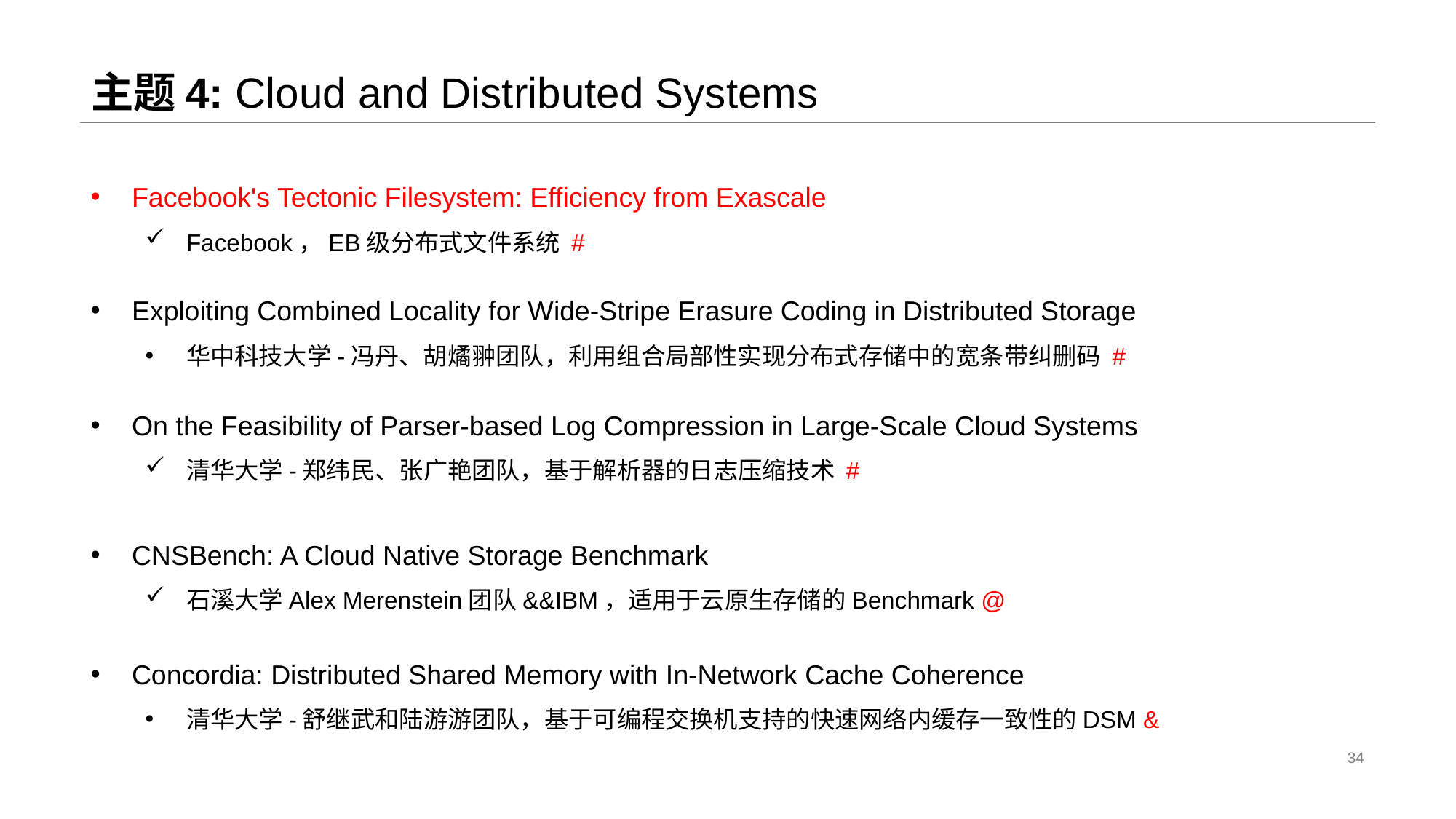

# 主题4: Cloud and Distributed Systems
Facebook's Tectonic Filesystem: Efficiency from Exascale
Facebook，EB级分布式文件系统 #

Exploiting Combined Locality for Wide-Stripe Erasure Coding in Distributed Storage
华中科技大学-冯丹、胡燏翀团队，利用组合局部性实现分布式存储中的宽条带纠删码 #
On the Feasibility of Parser-based Log Compression in Large-Scale Cloud Systems
清华大学-郑纬民、张广艳团队，基于解析器的日志压缩技术 #
CNSBench: A Cloud Native Storage Benchmark
石溪大学Alex Merenstein团队&&IBM，适用于云原生存储的Benchmark @
Concordia: Distributed Shared Memory with In-Network Cache Coherence
清华大学-舒继武和陆游游团队，基于可编程交换机支持的快速网络内缓存一致性的DSM &

34